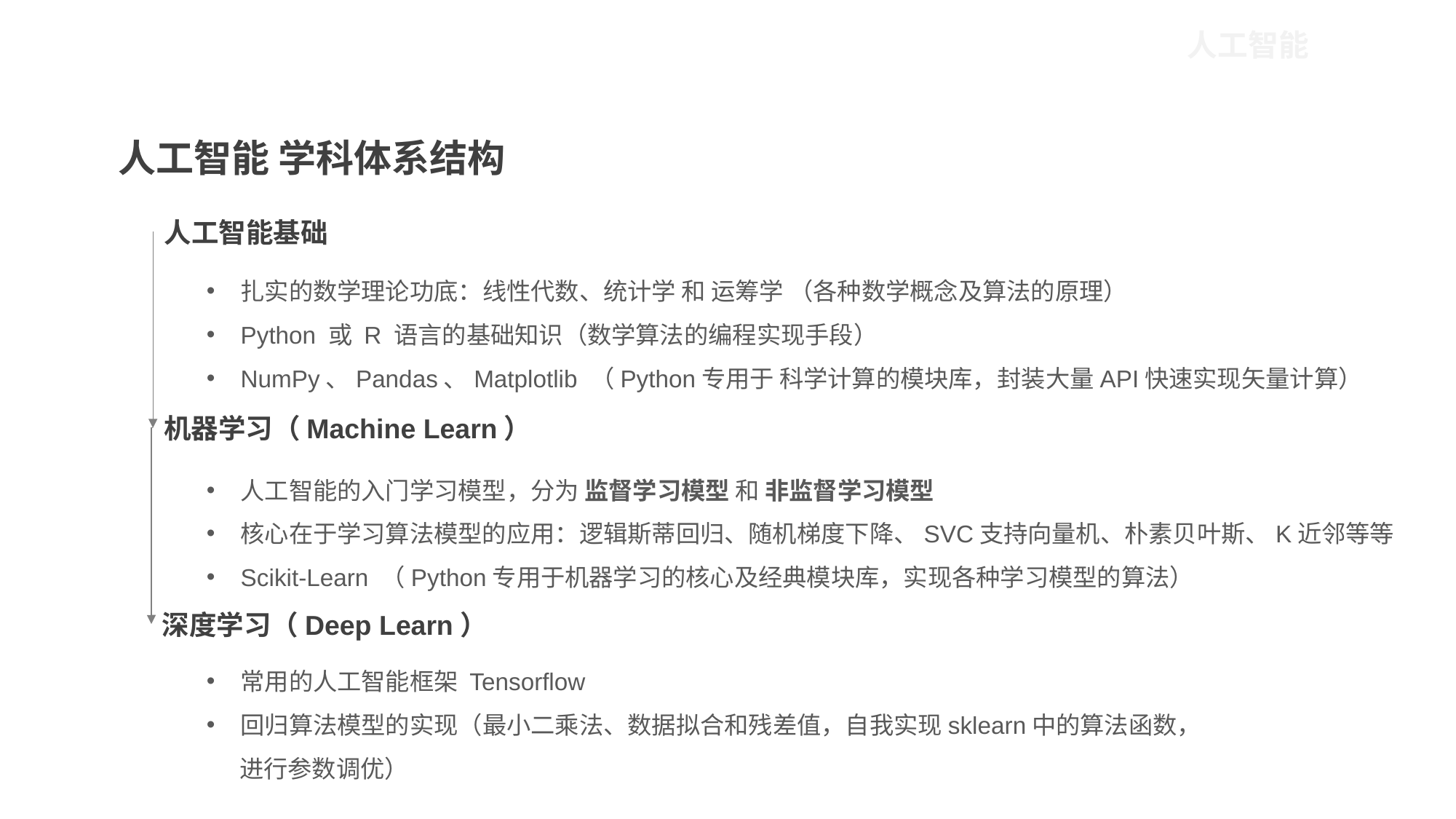

人工智能
人工智能 学科体系结构
人工智能基础
扎实的数学理论功底：线性代数、统计学 和 运筹学 （各种数学概念及算法的原理）
Python 或 R 语言的基础知识（数学算法的编程实现手段）
NumPy、Pandas、Matplotlib （Python专用于 科学计算的模块库，封装大量API快速实现矢量计算）
机器学习（Machine Learn）
人工智能的入门学习模型，分为 监督学习模型 和 非监督学习模型
核心在于学习算法模型的应用：逻辑斯蒂回归、随机梯度下降、SVC支持向量机、朴素贝叶斯、K近邻等等
Scikit-Learn （Python专用于机器学习的核心及经典模块库，实现各种学习模型的算法）
深度学习（Deep Learn）
常用的人工智能框架 Tensorflow
回归算法模型的实现（最小二乘法、数据拟合和残差值，自我实现sklearn中的算法函数，
     进行参数调优）